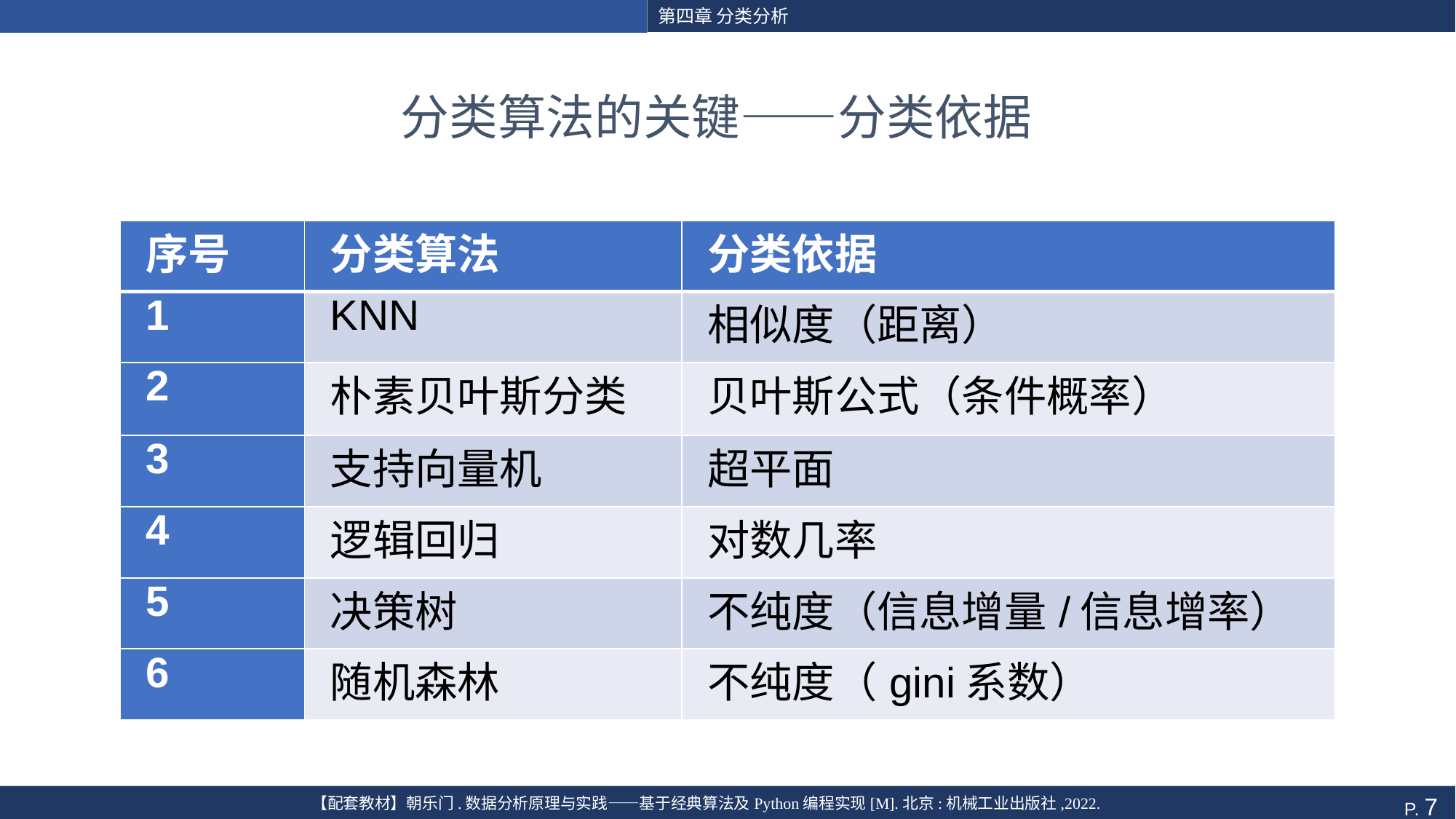

# 分类算法的关键——分类依据
| 序号 | 分类算法 | 分类依据 |
| --- | --- | --- |
| 1 | KNN | 相似度（距离） |
| 2 | 朴素贝叶斯分类 | 贝叶斯公式（条件概率） |
| 3 | 支持向量机 | 超平面 |
| 4 | 逻辑回归 | 对数几率 |
| 5 | 决策树 | 不纯度（信息增量/信息增率） |
| 6 | 随机森林 | 不纯度（gini系数） |